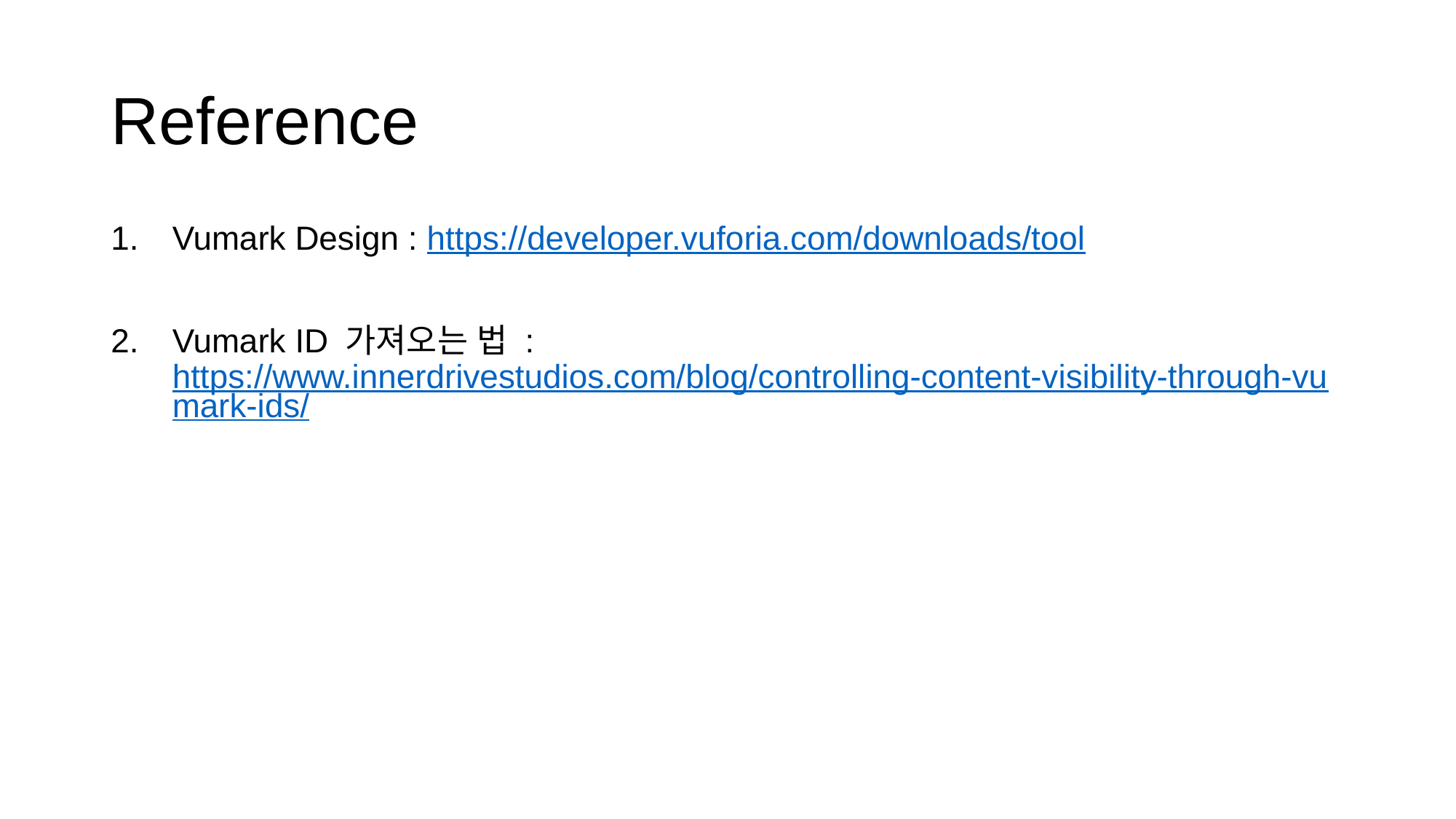

# Reference
Vumark Design : https://developer.vuforia.com/downloads/tool

Vumark ID 가져오는 법 : https://www.innerdrivestudios.com/blog/controlling-content-visibility-through-vumark-ids/